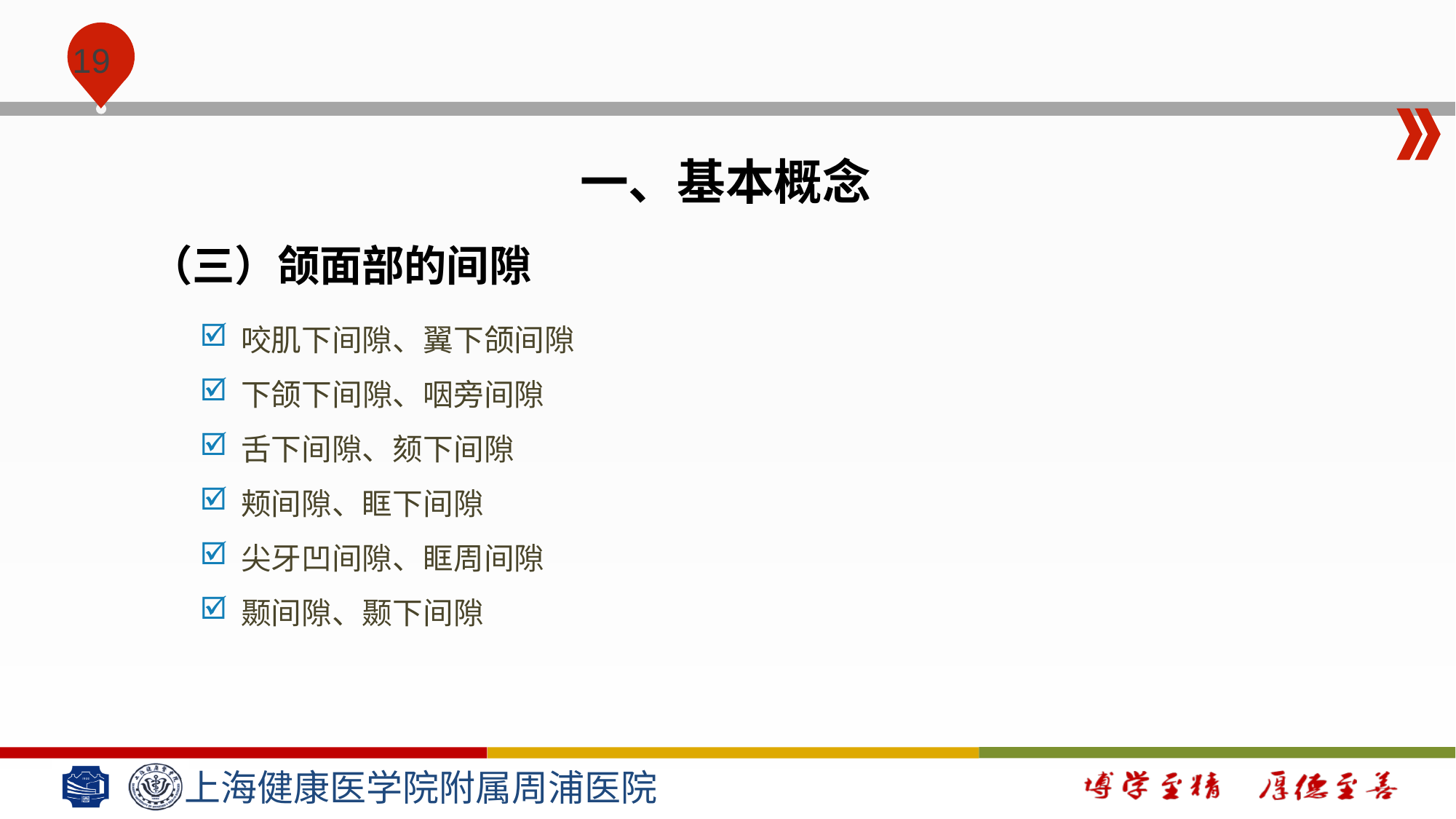

#
一、基本概念
（三）颌面部的间隙
咬肌下间隙、翼下颌间隙
下颌下间隙、咽旁间隙
舌下间隙、颏下间隙
颊间隙、眶下间隙
尖牙凹间隙、眶周间隙
颞间隙、颞下间隙